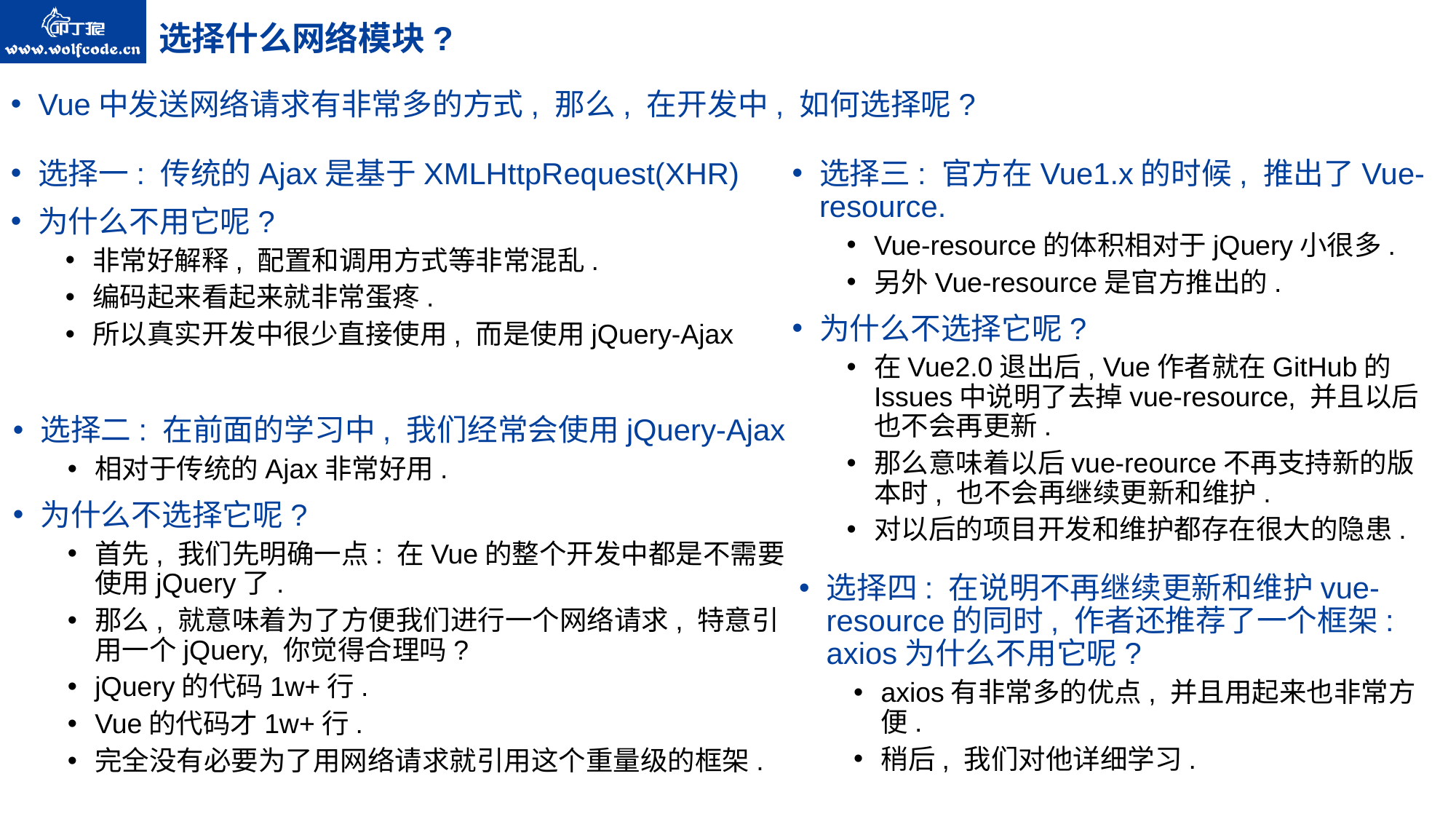

# 选择什么网络模块?
Vue中发送网络请求有非常多的方式, 那么, 在开发中, 如何选择呢?
选择一: 传统的Ajax是基于XMLHttpRequest(XHR)
为什么不用它呢?
非常好解释, 配置和调用方式等非常混乱.
编码起来看起来就非常蛋疼.
所以真实开发中很少直接使用, 而是使用jQuery-Ajax
选择三: 官方在Vue1.x的时候, 推出了Vue-resource.
Vue-resource的体积相对于jQuery小很多.
另外Vue-resource是官方推出的.
为什么不选择它呢?
在Vue2.0退出后, Vue作者就在GitHub的Issues中说明了去掉vue-resource, 并且以后也不会再更新.
那么意味着以后vue-reource不再支持新的版本时, 也不会再继续更新和维护.
对以后的项目开发和维护都存在很大的隐患.

选择二: 在前面的学习中, 我们经常会使用jQuery-Ajax
相对于传统的Ajax非常好用.
为什么不选择它呢?
首先, 我们先明确一点: 在Vue的整个开发中都是不需要使用jQuery了.
那么, 就意味着为了方便我们进行一个网络请求, 特意引用一个jQuery, 你觉得合理吗?
jQuery的代码1w+行.
Vue的代码才1w+行.
完全没有必要为了用网络请求就引用这个重量级的框架.
选择四: 在说明不再继续更新和维护vue-resource的同时, 作者还推荐了一个框架: axios为什么不用它呢?
axios有非常多的优点, 并且用起来也非常方便.
稍后, 我们对他详细学习.